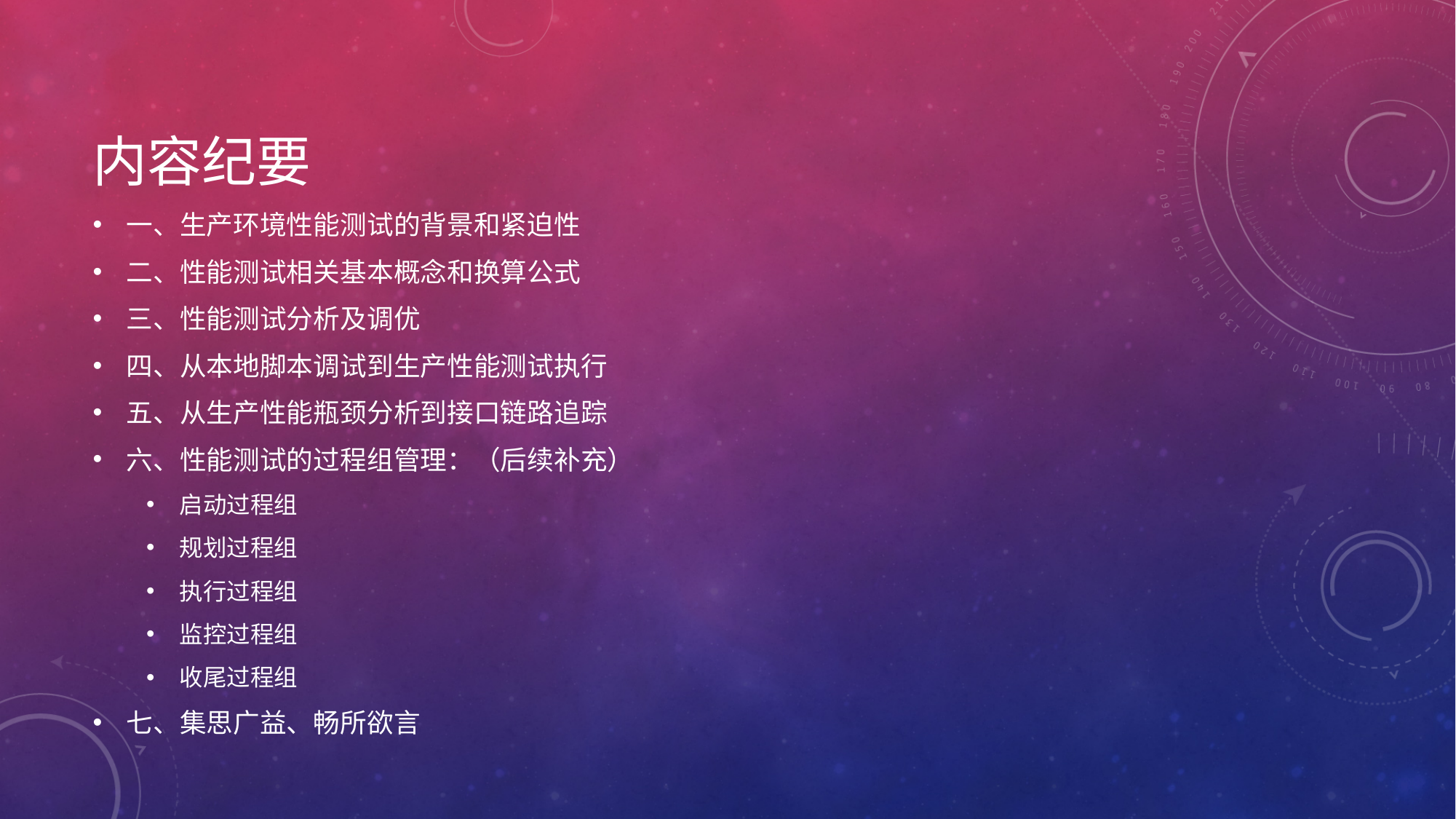

# 内容纪要
一、生产环境性能测试的背景和紧迫性
二、性能测试相关基本概念和换算公式
三、性能测试分析及调优
四、从本地脚本调试到生产性能测试执行
五、从生产性能瓶颈分析到接口链路追踪
六、性能测试的过程组管理：（后续补充）
启动过程组
规划过程组
执行过程组
监控过程组
收尾过程组
七、集思广益、畅所欲言